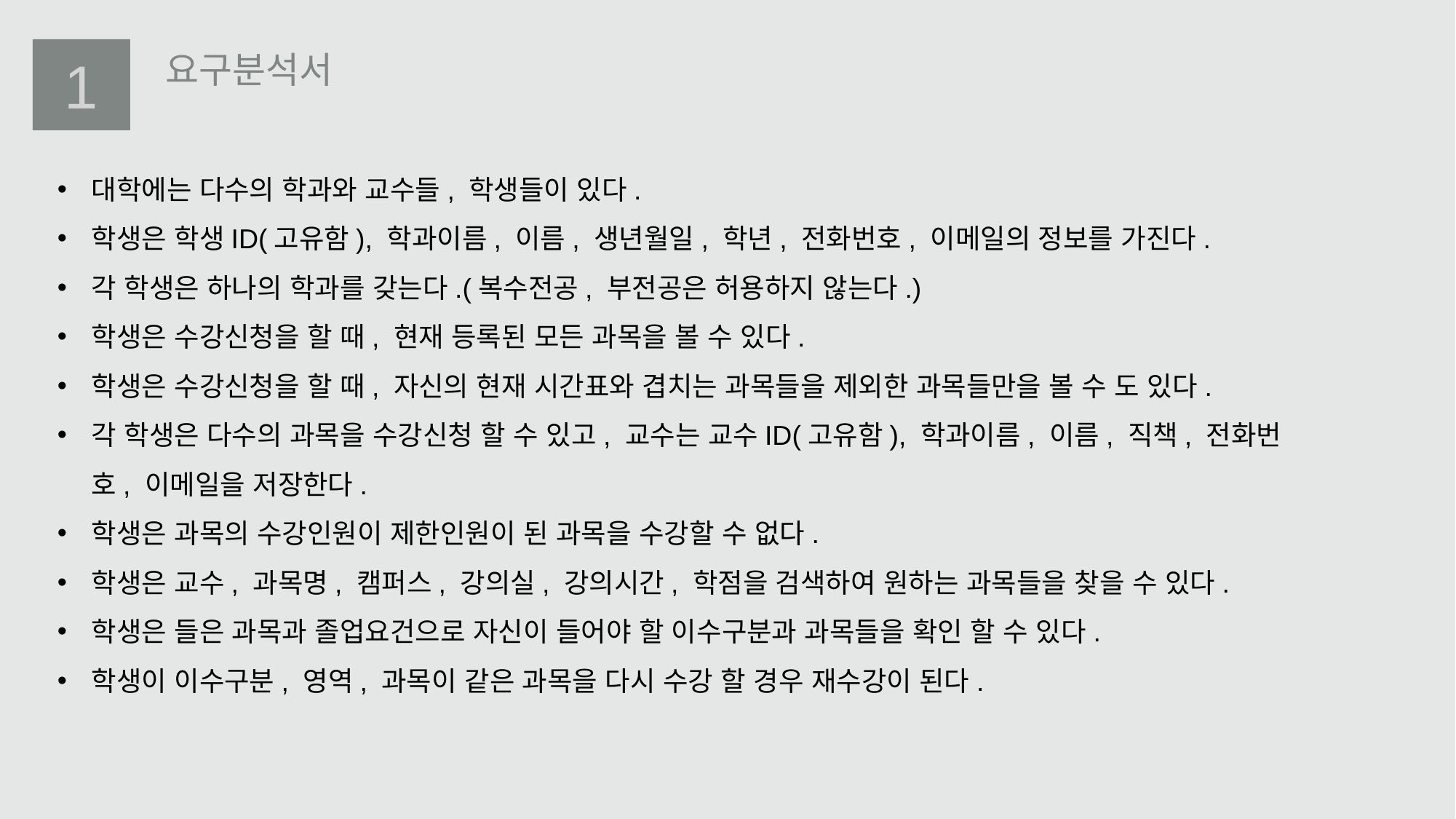

1
요구분석서
대학에는 다수의 학과와 교수들, 학생들이 있다.
학생은 학생ID(고유함), 학과이름, 이름, 생년월일, 학년, 전화번호, 이메일의 정보를 가진다.
각 학생은 하나의 학과를 갖는다.(복수전공, 부전공은 허용하지 않는다.)
학생은 수강신청을 할 때, 현재 등록된 모든 과목을 볼 수 있다.
학생은 수강신청을 할 때, 자신의 현재 시간표와 겹치는 과목들을 제외한 과목들만을 볼 수 도 있다.
각 학생은 다수의 과목을 수강신청 할 수 있고, 교수는 교수ID(고유함), 학과이름, 이름, 직책, 전화번호, 이메일을 저장한다.
학생은 과목의 수강인원이 제한인원이 된 과목을 수강할 수 없다.
학생은 교수, 과목명, 캠퍼스, 강의실, 강의시간, 학점을 검색하여 원하는 과목들을 찾을 수 있다.
학생은 들은 과목과 졸업요건으로 자신이 들어야 할 이수구분과 과목들을 확인 할 수 있다.
학생이 이수구분, 영역, 과목이 같은 과목을 다시 수강 할 경우 재수강이 된다.